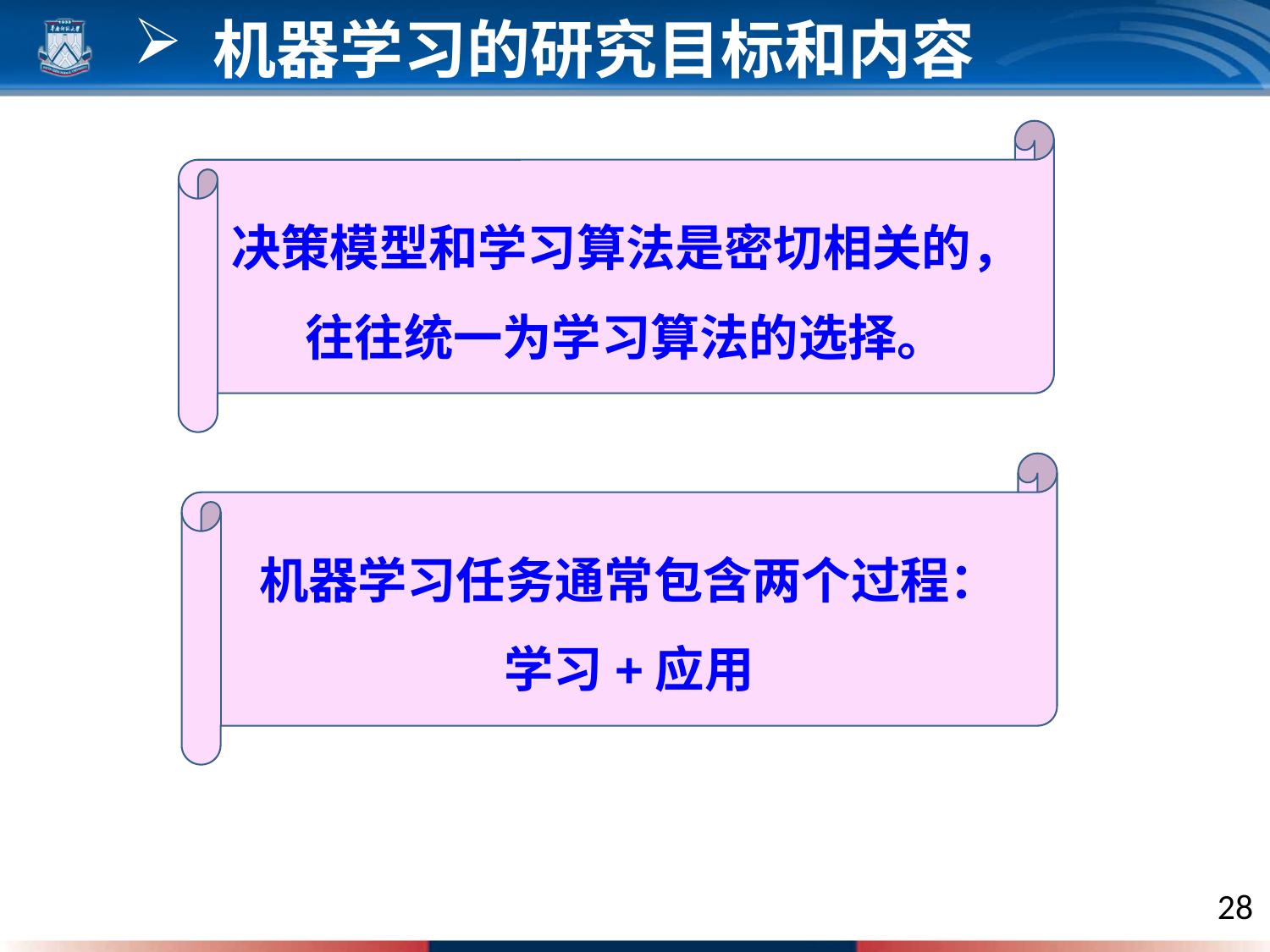

机器学习的研究目标和内容

决策模型和学习算法是密切相关的，往往统一为学习算法的选择。
机器学习任务通常包含两个过程：
学习+应用